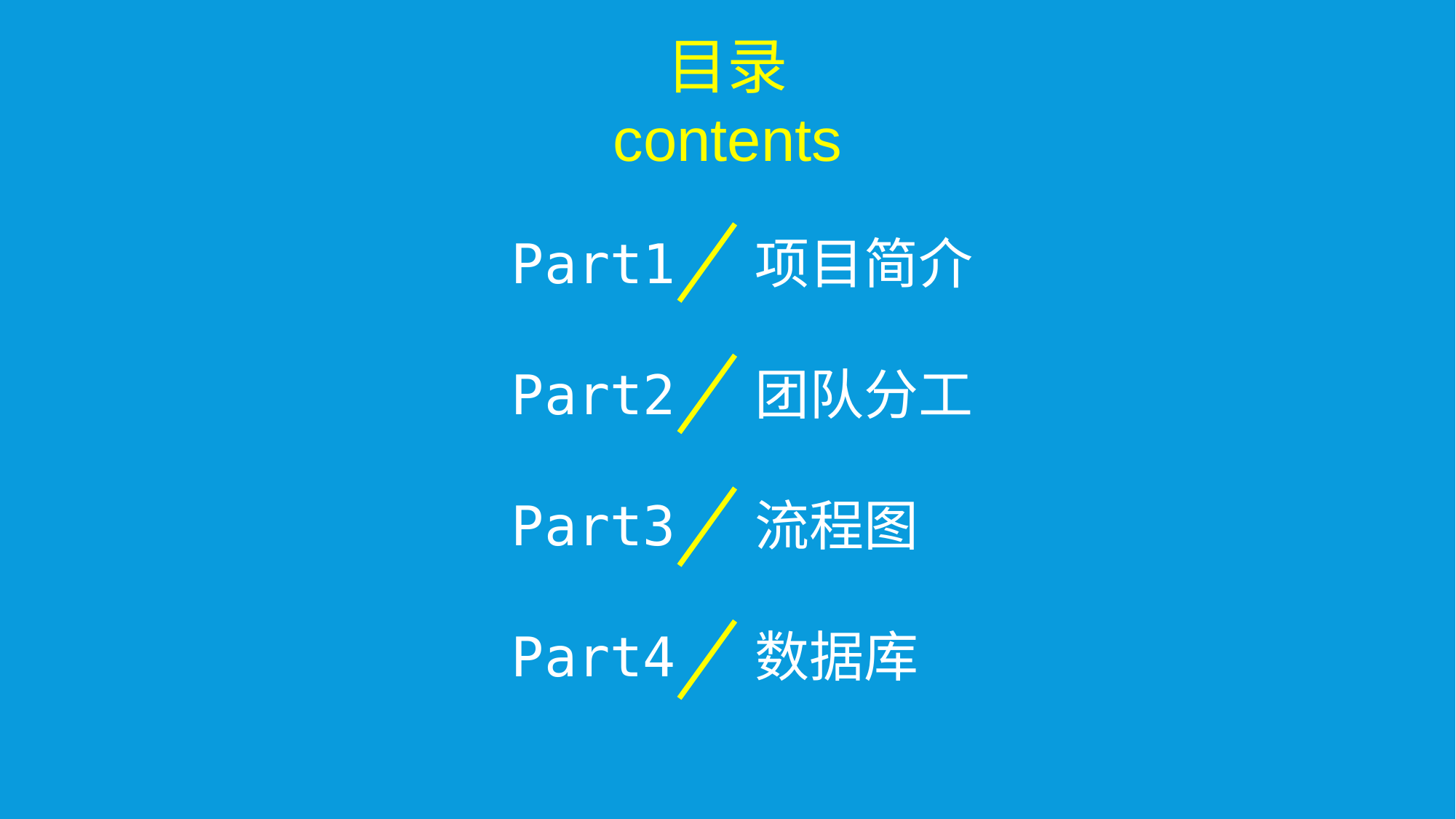

目录
contents
Part1  项目简介

Part2  团队分工

Part3  流程图

Part4  数据库